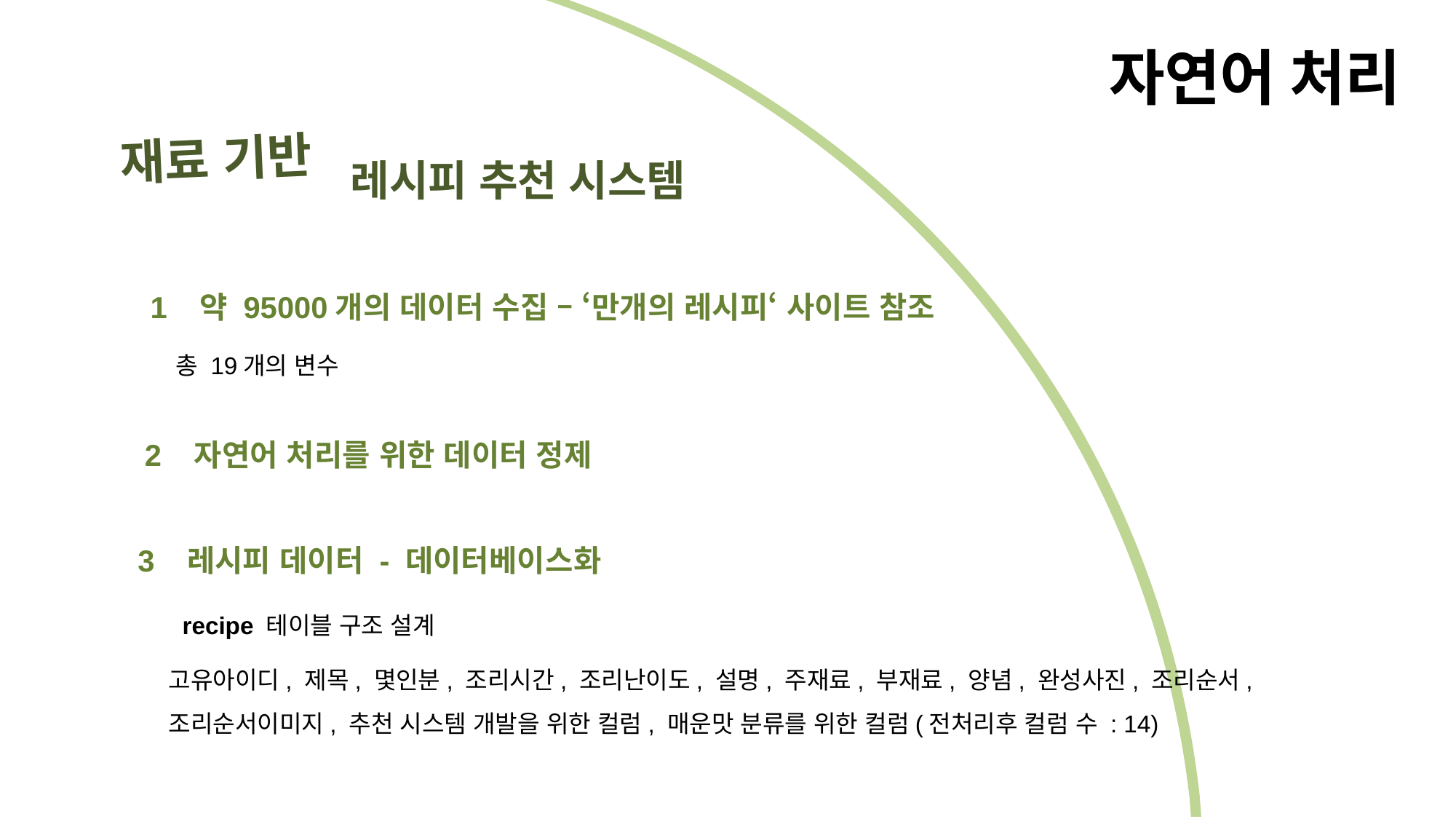

자연어 처리
재료 기반
레시피 추천 시스템
1   약 95000개의 데이터 수집 – ‘만개의 레시피‘ 사이트 참조
총 19개의 변수
2   자연어 처리를 위한 데이터 정제
3   레시피 데이터 - 데이터베이스화
recipe 테이블 구조 설계
고유아이디, 제목, 몇인분, 조리시간, 조리난이도, 설명, 주재료, 부재료, 양념, 완성사진, 조리순서, 조리순서이미지, 추천 시스템 개발을 위한 컬럼, 매운맛 분류를 위한 컬럼(전처리후 컬럼 수 : 14)